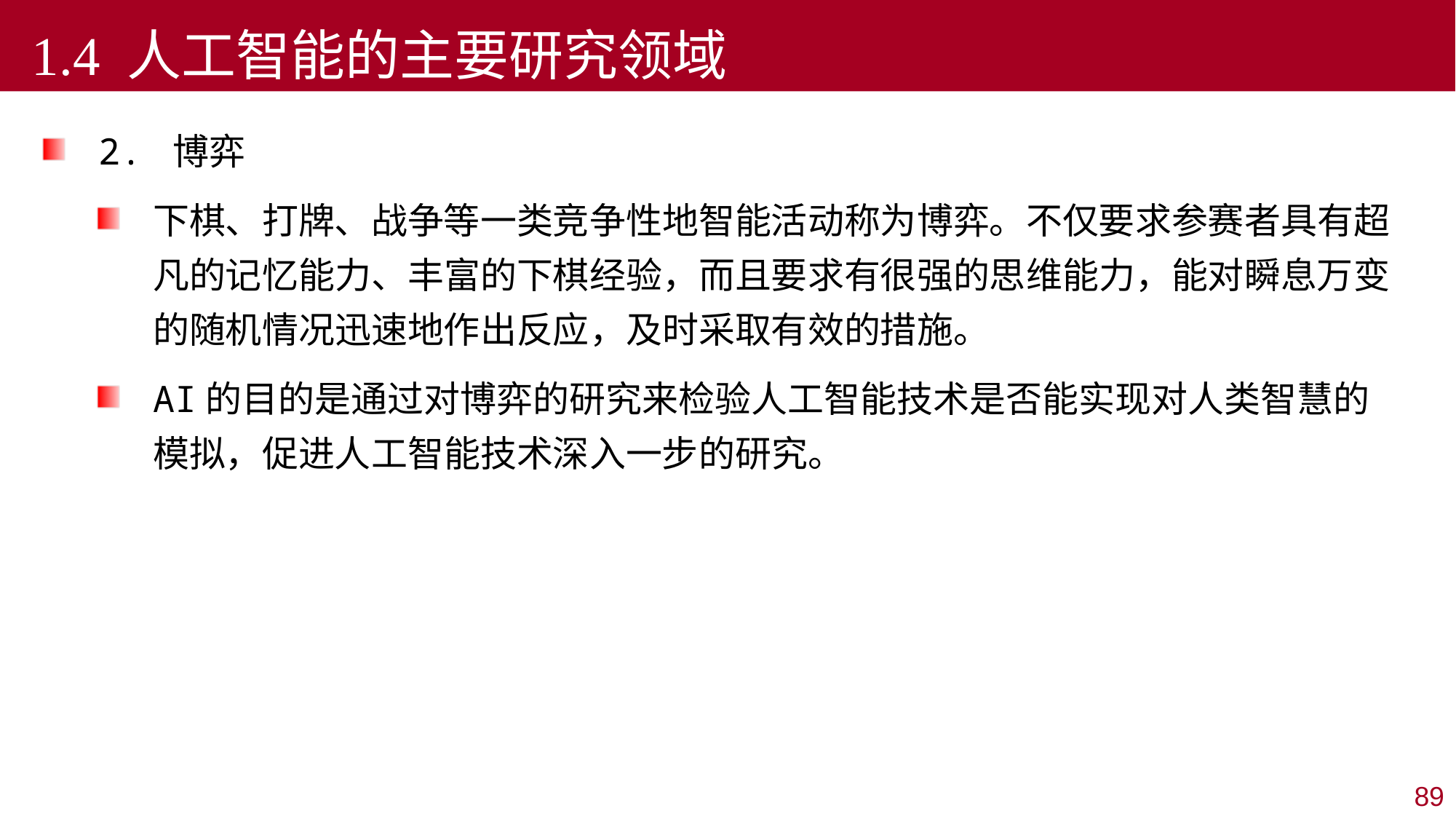

1.4 人工智能的主要研究领域

2. 博弈
下棋、打牌、战争等一类竞争性地智能活动称为博弈。不仅要求参赛者具有超凡的记忆能力、丰富的下棋经验，而且要求有很强的思维能力，能对瞬息万变的随机情况迅速地作出反应，及时采取有效的措施。
AI的目的是通过对博弈的研究来检验人工智能技术是否能实现对人类智慧的模拟，促进人工智能技术深入一步的研究。
89